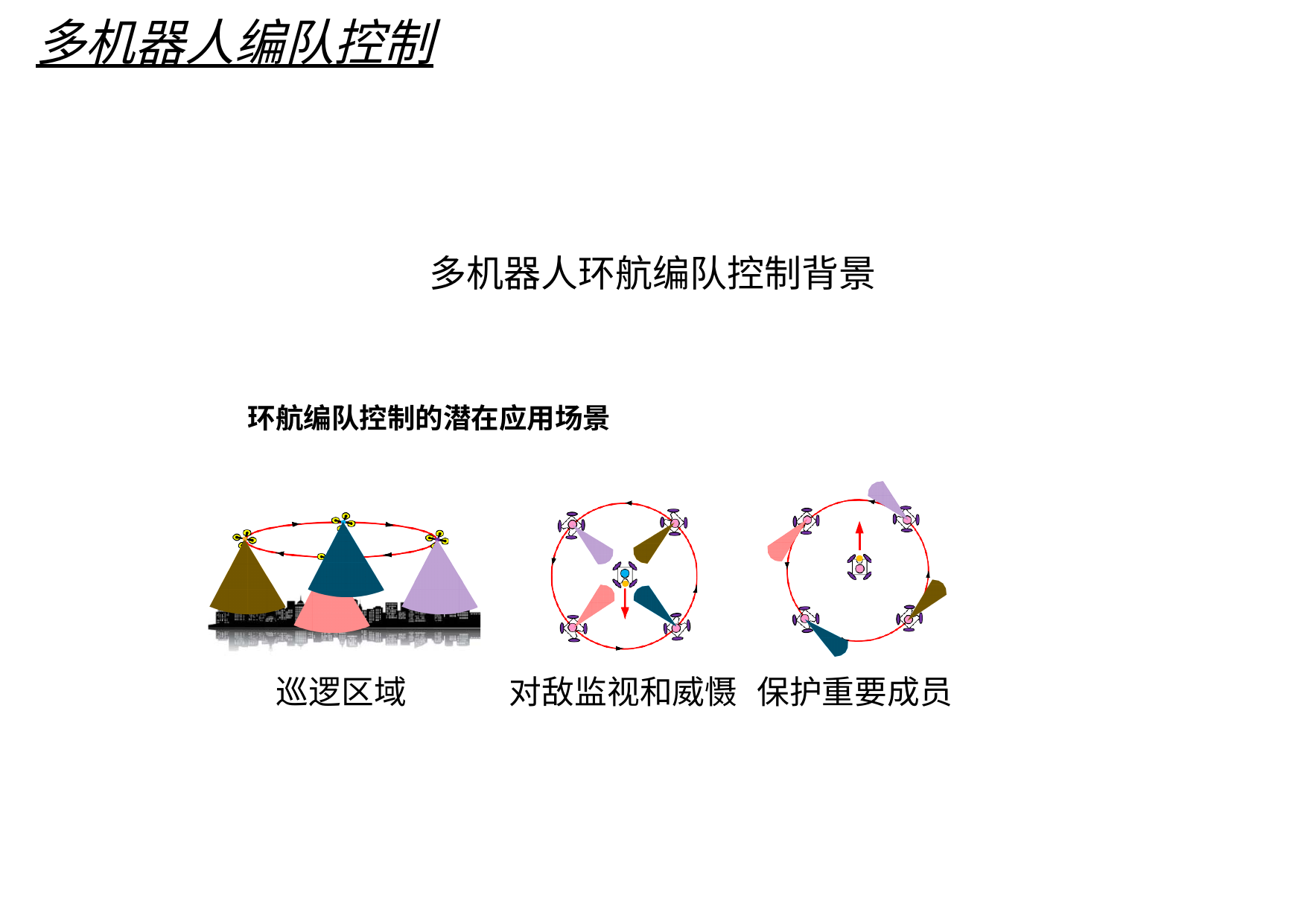

多机器人编队控制
多机器人环航编队控制背景
环航编队控制的潜在应用场景

对敌监视和威慑	保护重要成员
巡逻区域